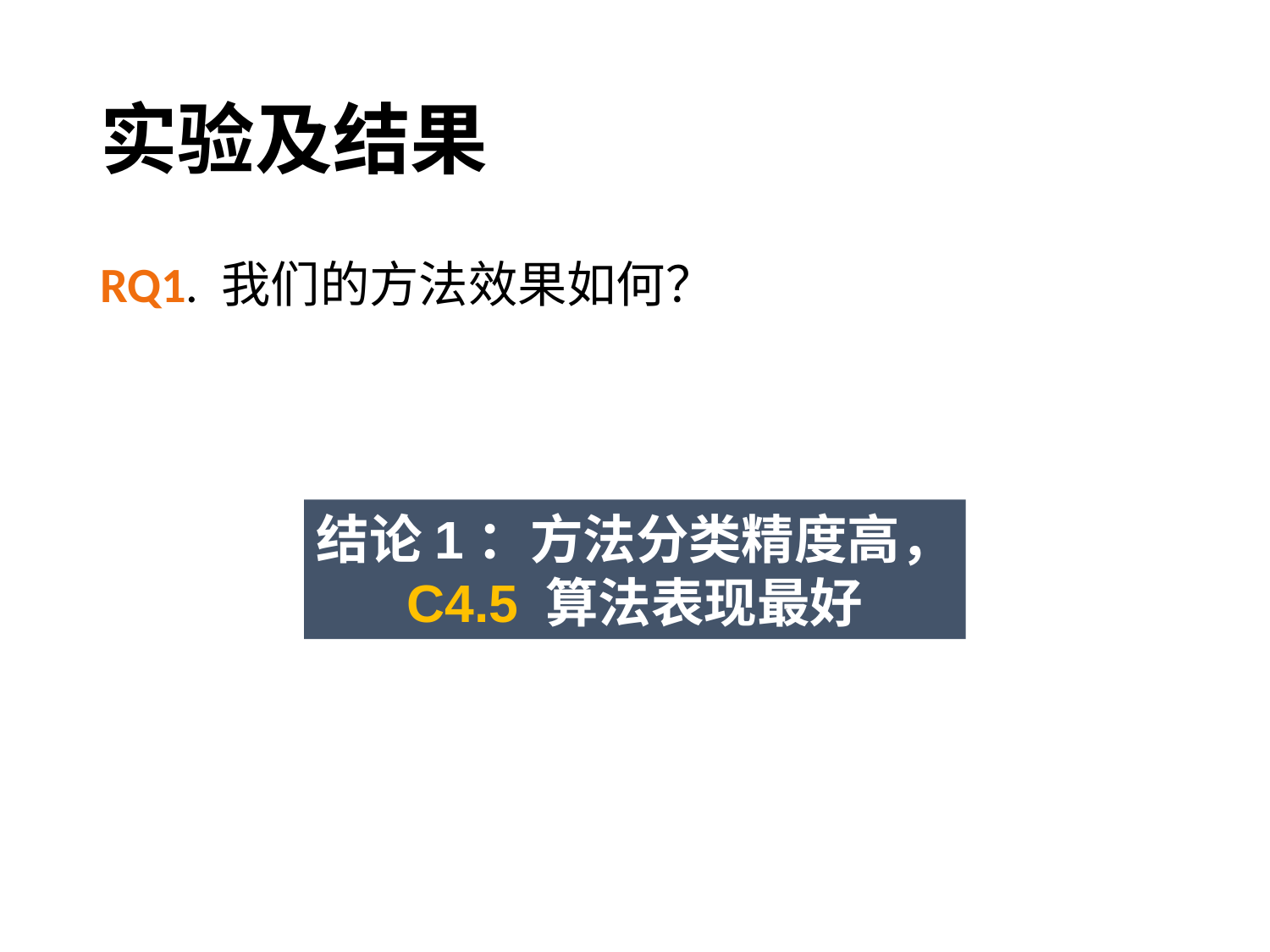

# 实验及结果
RQ1. 我们的方法效果如何？

结论1：方法分类精度高，
C4.5 算法表现最好